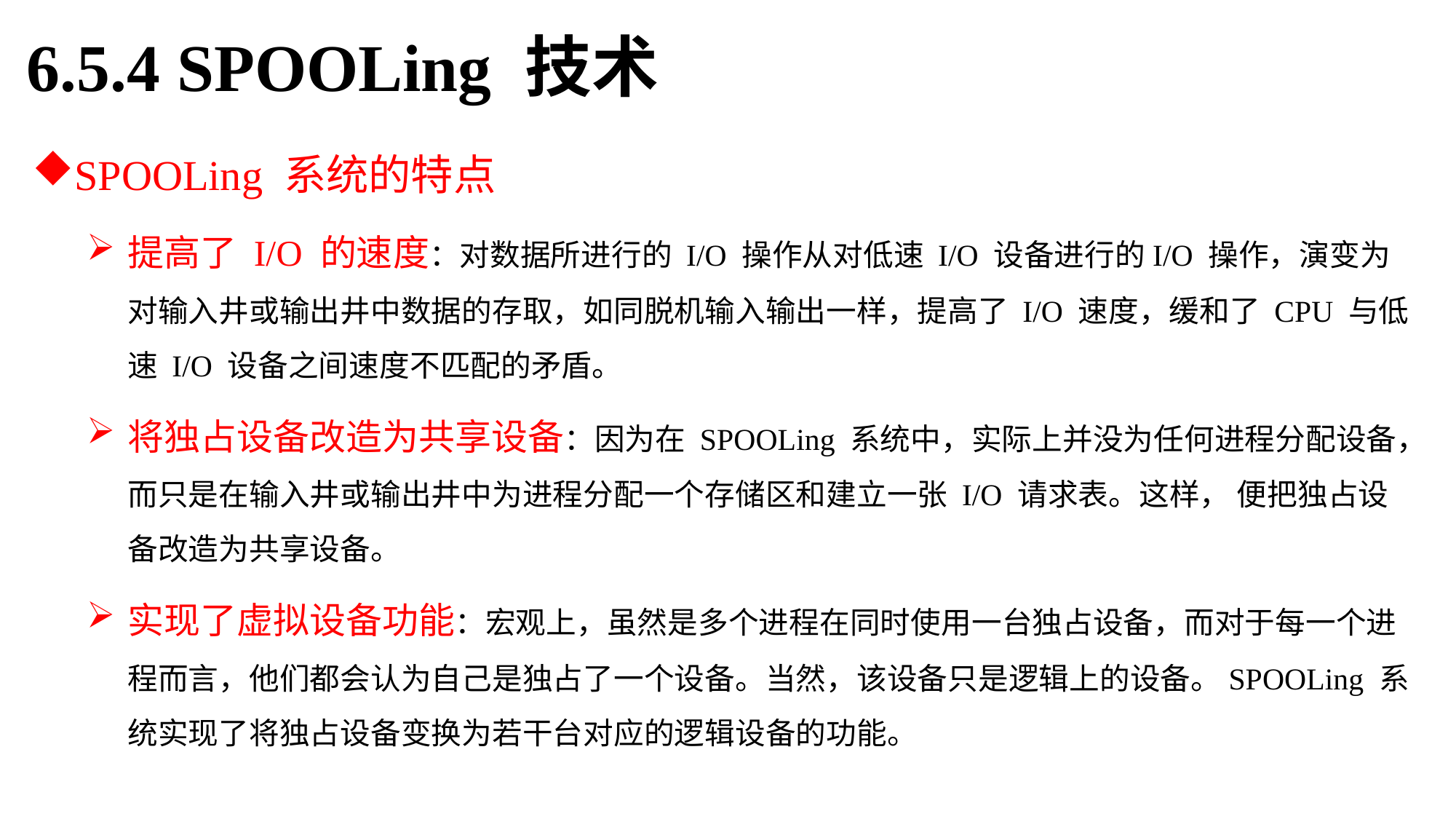

6.5.4 SPOOLing 技术
SPOOLing 系统的特点
提高了 I/O 的速度：对数据所进行的 I/O 操作从对低速 I/O 设备进行的I/O 操作，演变为对输入井或输出井中数据的存取，如同脱机输入输出一样，提高了 I/O 速度，缓和了 CPU 与低速 I/O 设备之间速度不匹配的矛盾。
将独占设备改造为共享设备：因为在 SPOOLing 系统中，实际上并没为任何进程分配设备，而只是在输入井或输出井中为进程分配一个存储区和建立一张 I/O 请求表。这样， 便把独占设备改造为共享设备。
实现了虚拟设备功能：宏观上，虽然是多个进程在同时使用一台独占设备，而对于每一个进程而言，他们都会认为自己是独占了一个设备。当然，该设备只是逻辑上的设备。SPOOLing 系统实现了将独占设备变换为若干台对应的逻辑设备的功能。